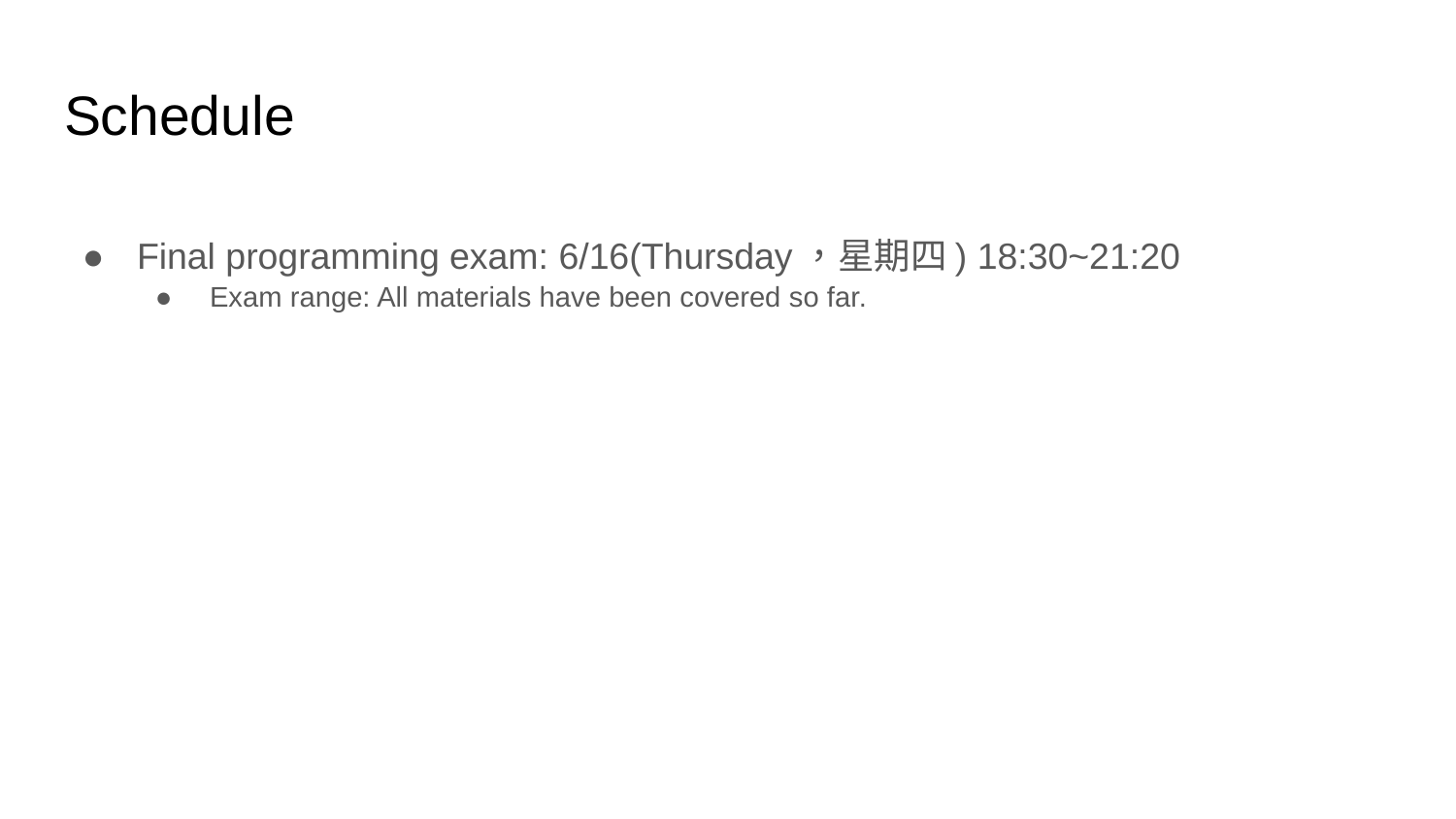

# Schedule

Final programming exam: 6/16(Thursday，星期四) 18:30~21:20
Exam range: All materials have been covered so far.